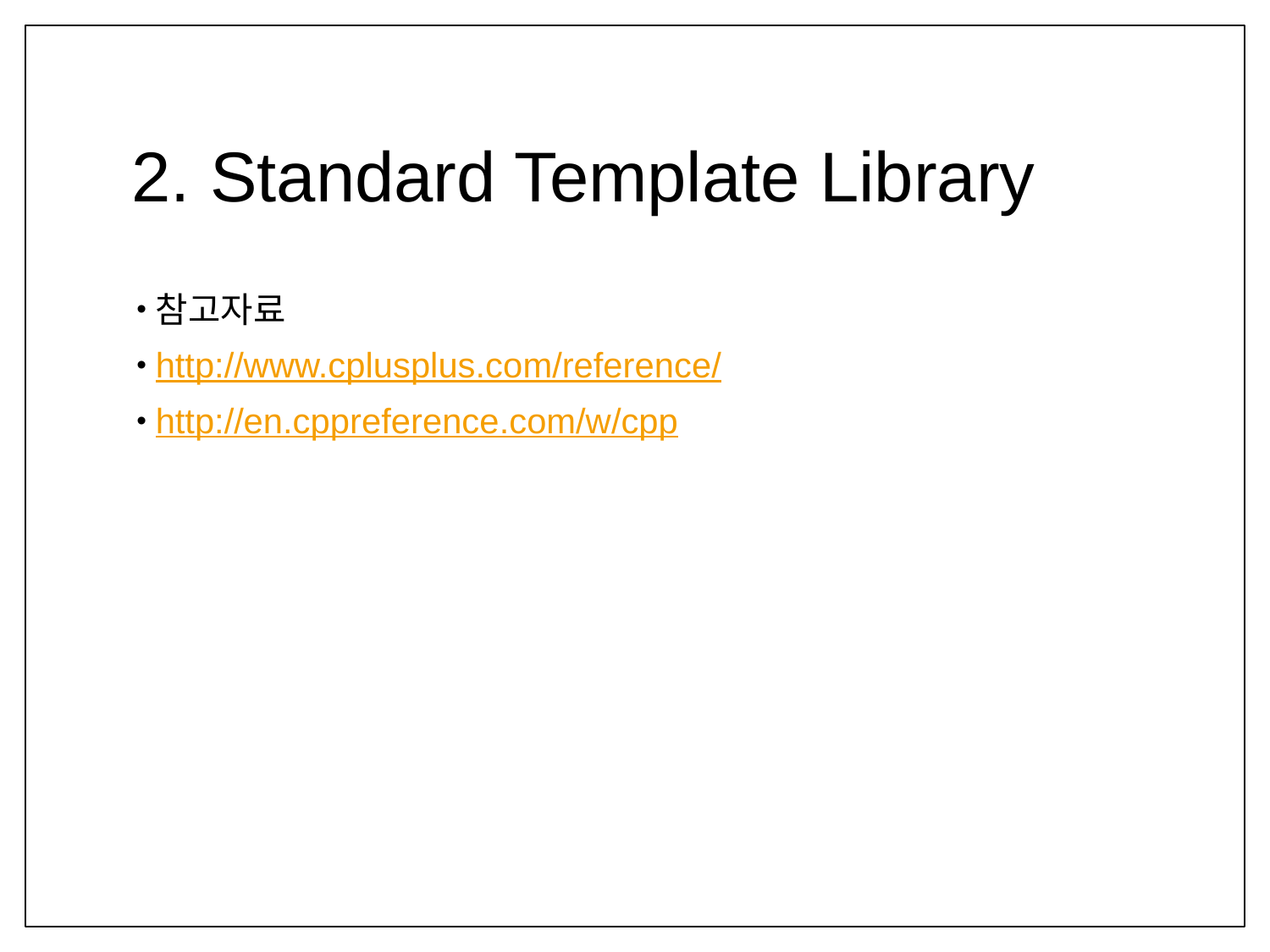

# 2. Standard Template Library
참고자료
http://www.cplusplus.com/reference/
http://en.cppreference.com/w/cpp